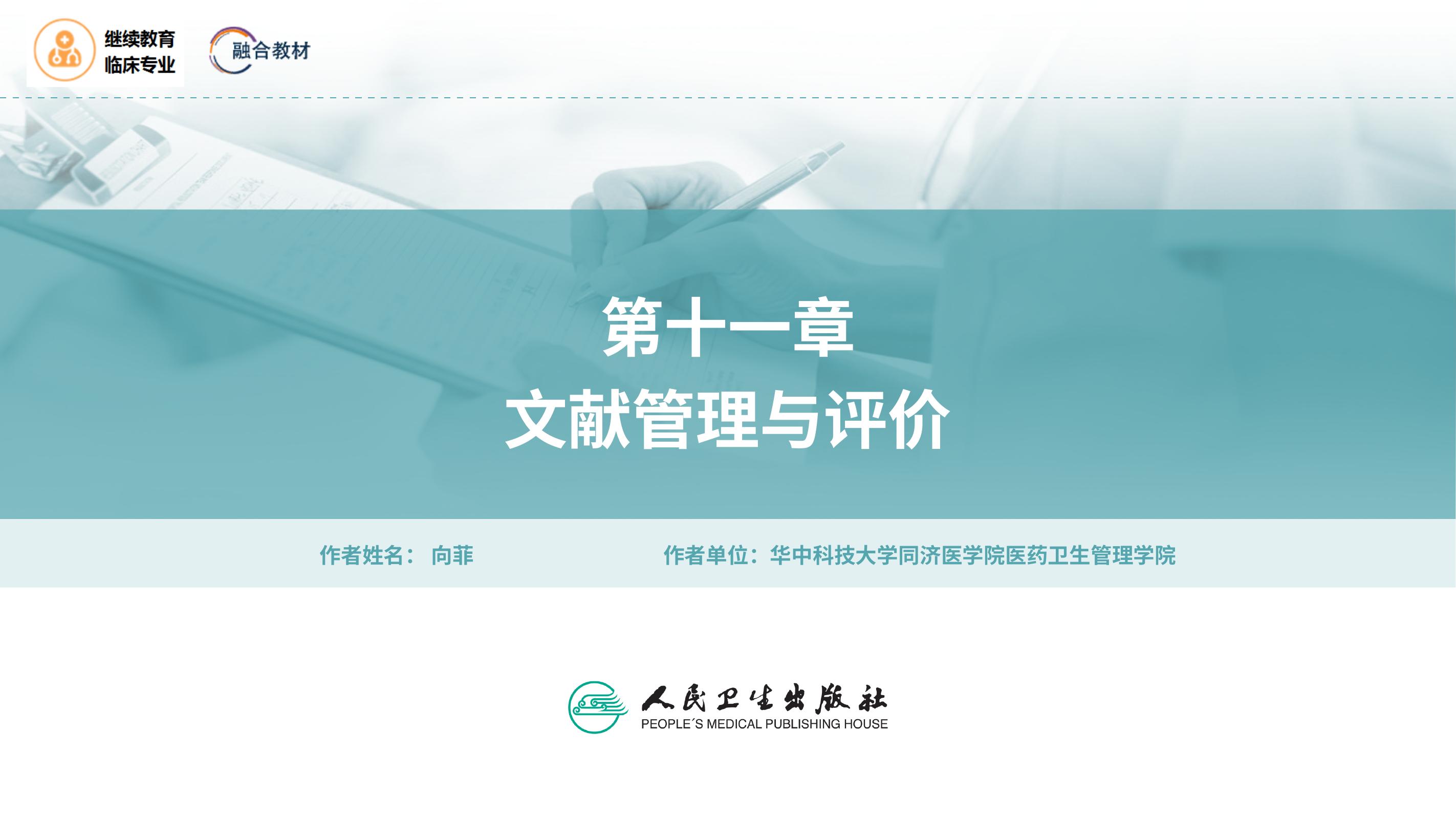

第十一章
文献管理与评价
作者姓名： 向菲                                       作者单位：华中科技大学同济医学院医药卫生管理学院